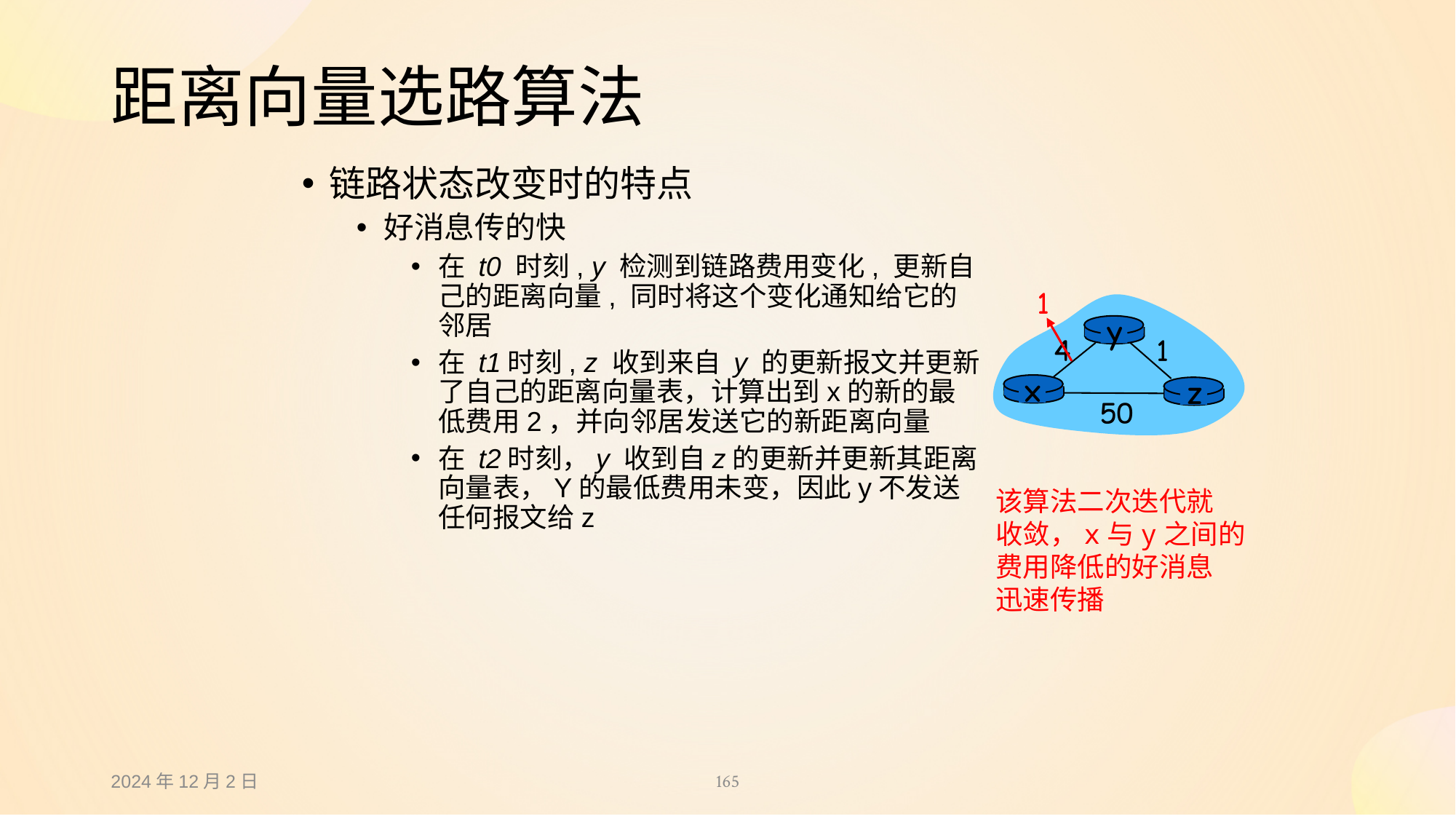

# 距离向量选路算法
链路状态改变时的特点
好消息传的快
在 t0 时刻, y 检测到链路费用变化, 更新自己的距离向量, 同时将这个变化通知给它的邻居
在 t1时刻, z 收到来自 y 的更新报文并更新了自己的距离向量表，计算出到x的新的最低费用2，并向邻居发送它的新距离向量
在 t2时刻，y 收到自z的更新并更新其距离向量表，Y的最低费用未变，因此y不发送任何报文给z
1

y

4
1

x

z

50

该算法二次迭代就
收敛，x与y之间的
费用降低的好消息
迅速传播
2024年12月2日
165